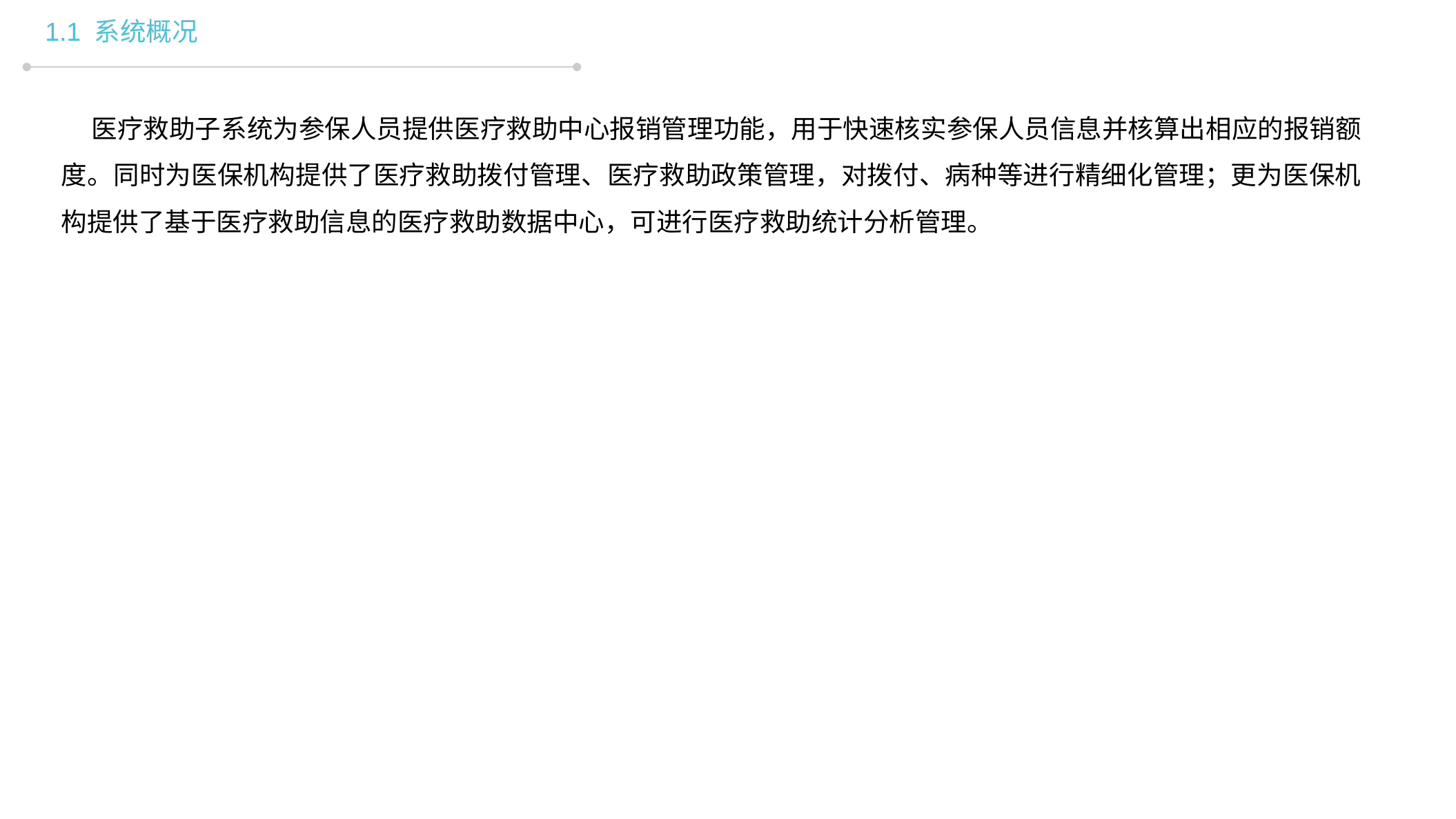

1.1 系统概况
医疗救助子系统为参保人员提供医疗救助中心报销管理功能，用于快速核实参保人员信息并核算出相应的报销额度。同时为医保机构提供了医疗救助拨付管理、医疗救助政策管理，对拨付、病种等进行精细化管理；更为医保机构提供了基于医疗救助信息的医疗救助数据中心，可进行医疗救助统计分析管理。